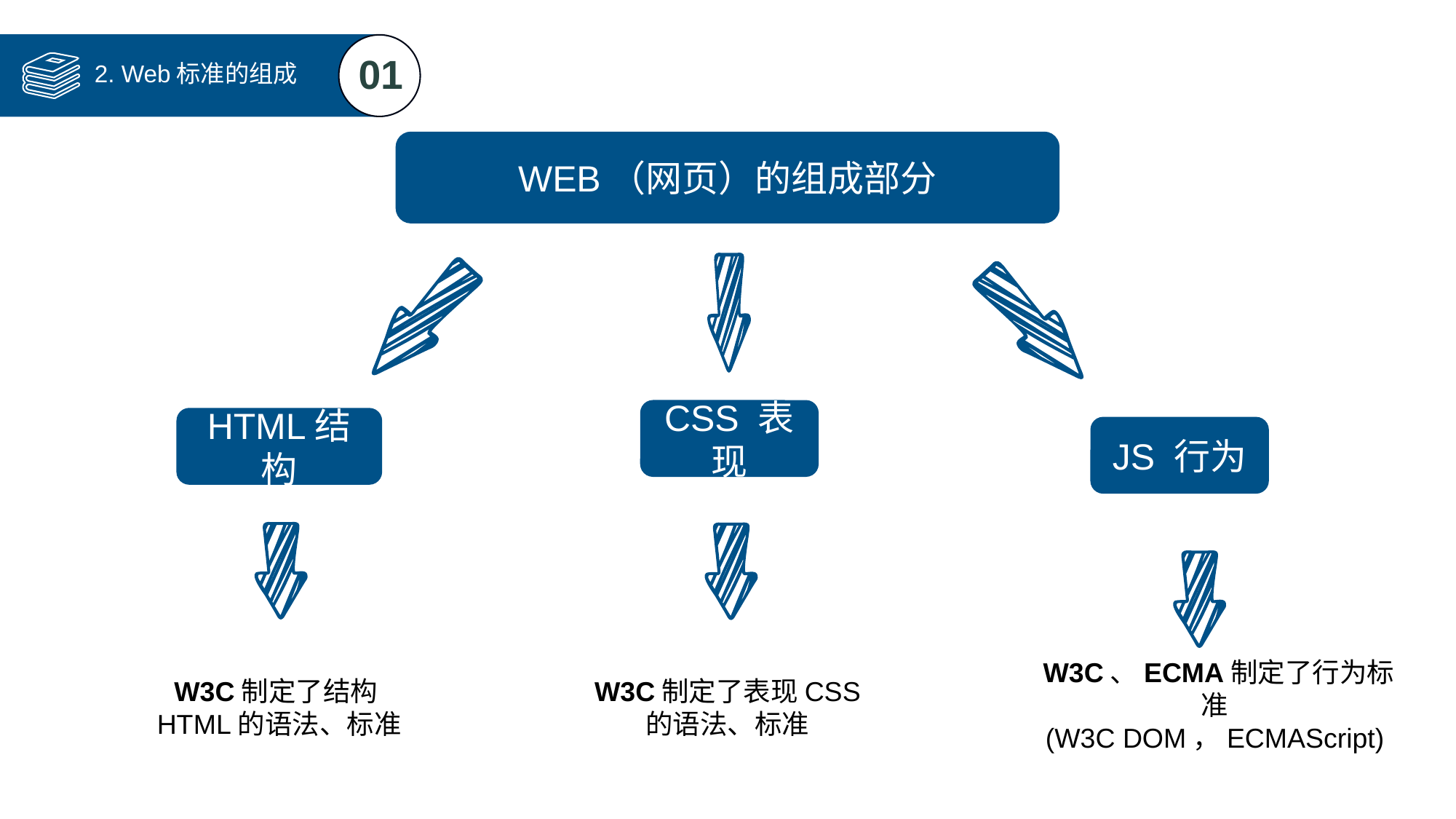

01

2. Web标准的组成

WEB（网页）的组成部分

CSS 表现
HTML结构
JS 行为

 W3C、ECMA制定了行为标准
(W3C DOM，ECMAScript)
W3C制定了结构HTML的语法、标准
W3C制定了表现CSS
的语法、标准